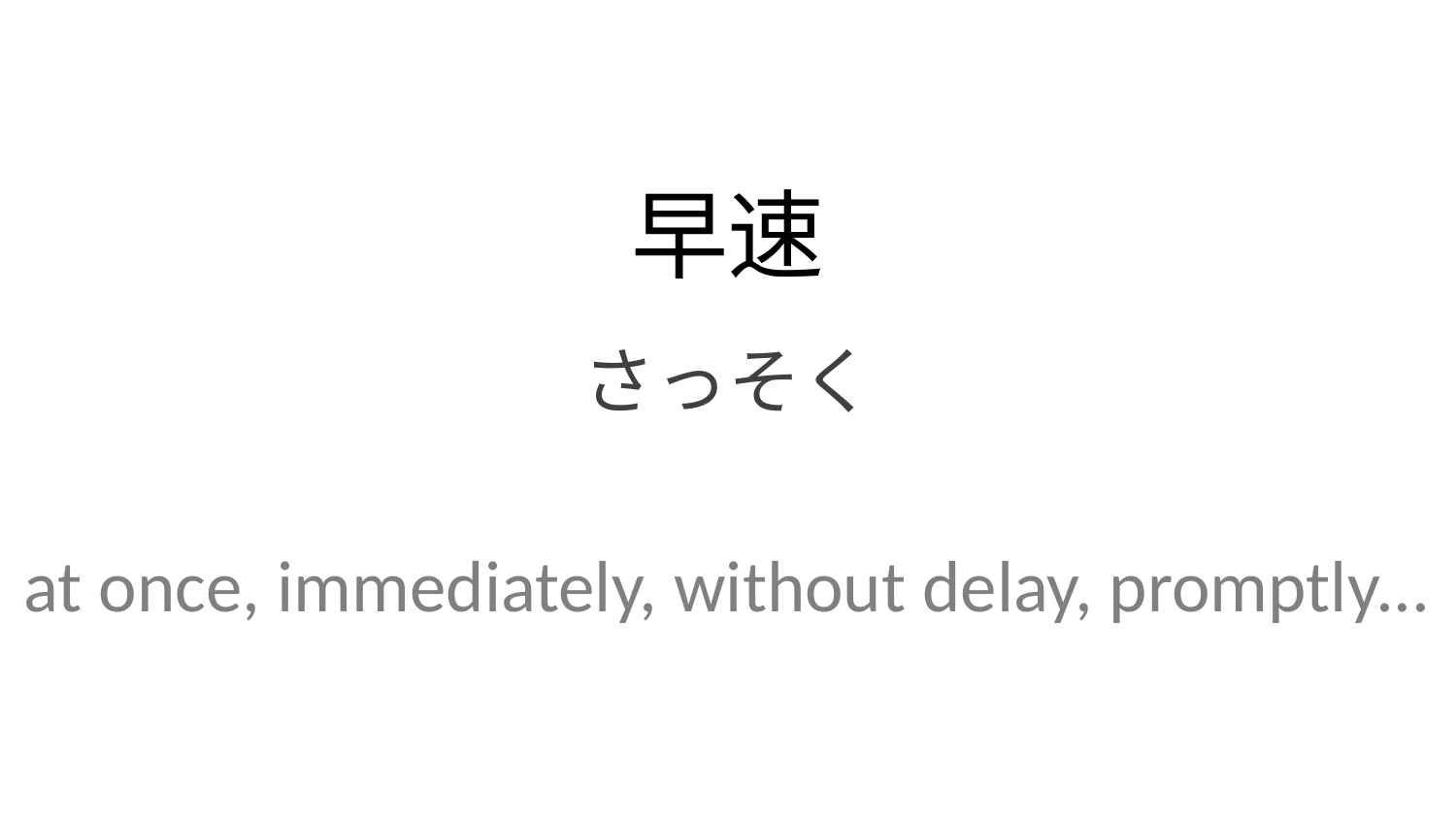

早速

さっそく
at once, immediately, without delay, promptly...